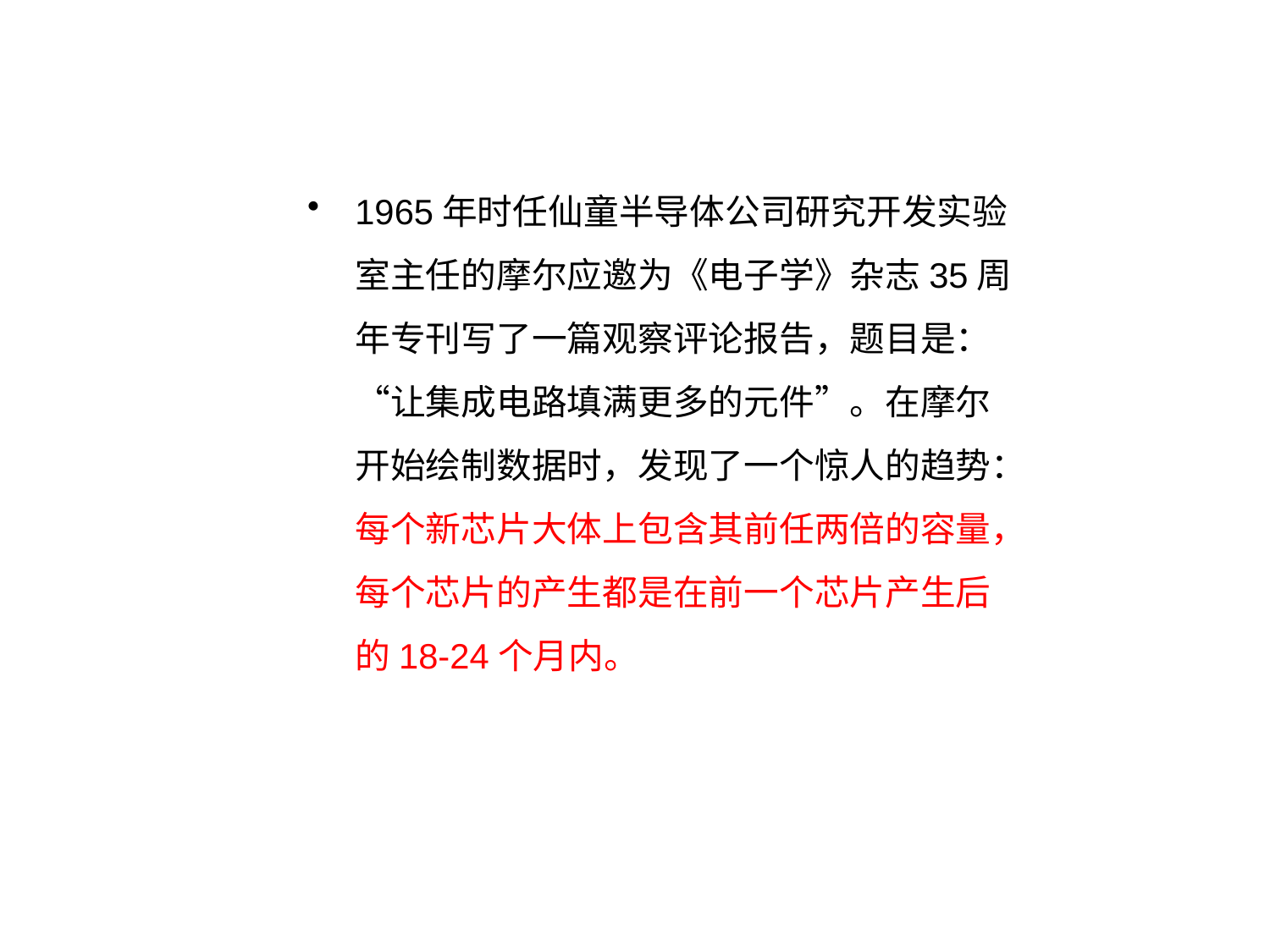

1965年时任仙童半导体公司研究开发实验室主任的摩尔应邀为《电子学》杂志35周年专刊写了一篇观察评论报告，题目是：“让集成电路填满更多的元件”。在摩尔开始绘制数据时，发现了一个惊人的趋势：每个新芯片大体上包含其前任两倍的容量，每个芯片的产生都是在前一个芯片产生后的18-24个月内。